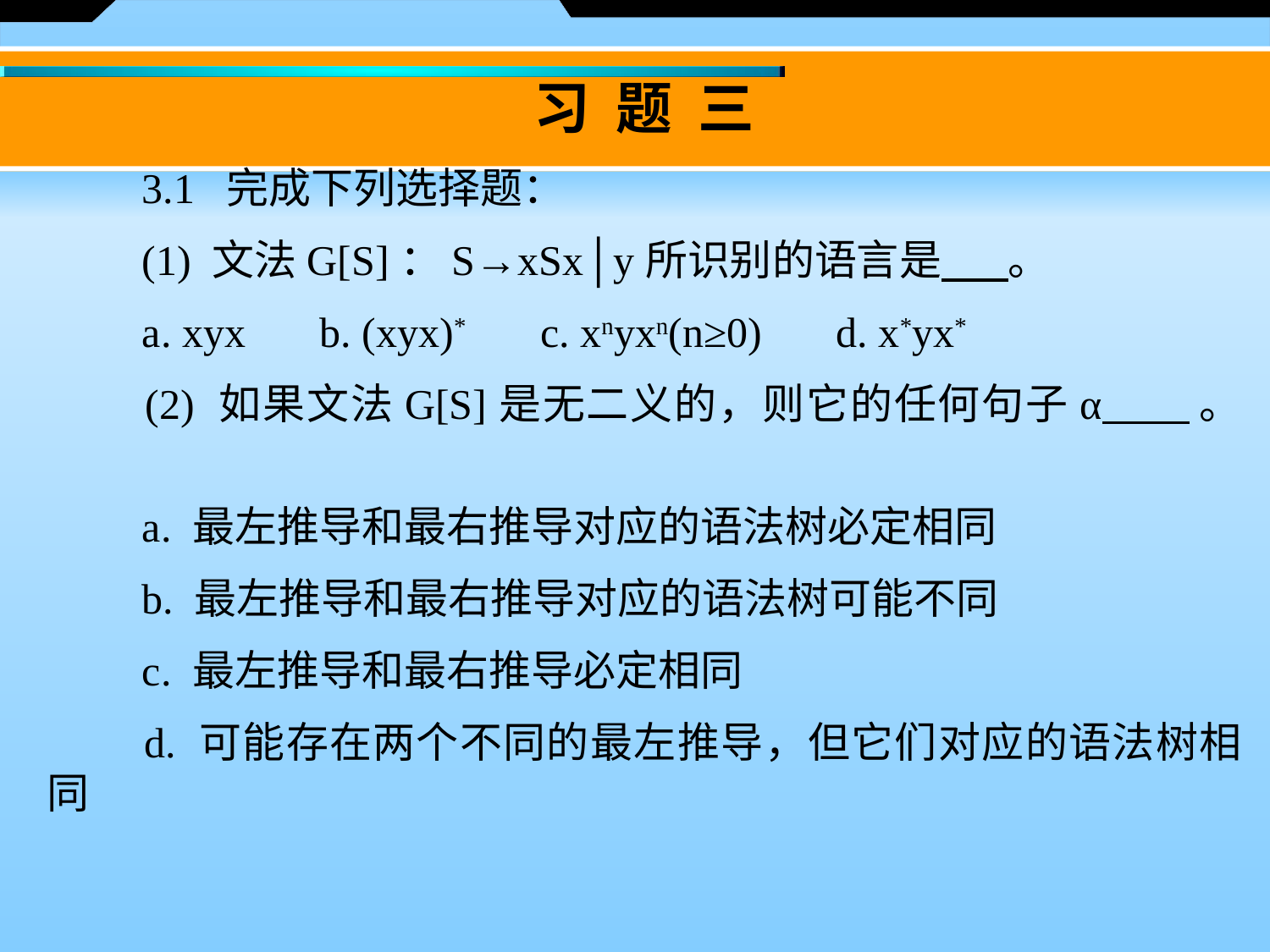

习  题  三
　　3.1  完成下列选择题：
　　(1) 文法G[S]：S→xSx│y所识别的语言是       。
　　a. xyx       b. (xyx)*       c. xnyxn(n≥0)       d. x*yx*
　　(2) 如果文法G[S]是无二义的，则它的任何句子α       。
　　a. 最左推导和最右推导对应的语法树必定相同
　　b. 最左推导和最右推导对应的语法树可能不同
　　c. 最左推导和最右推导必定相同
　　d. 可能存在两个不同的最左推导，但它们对应的语法树相同